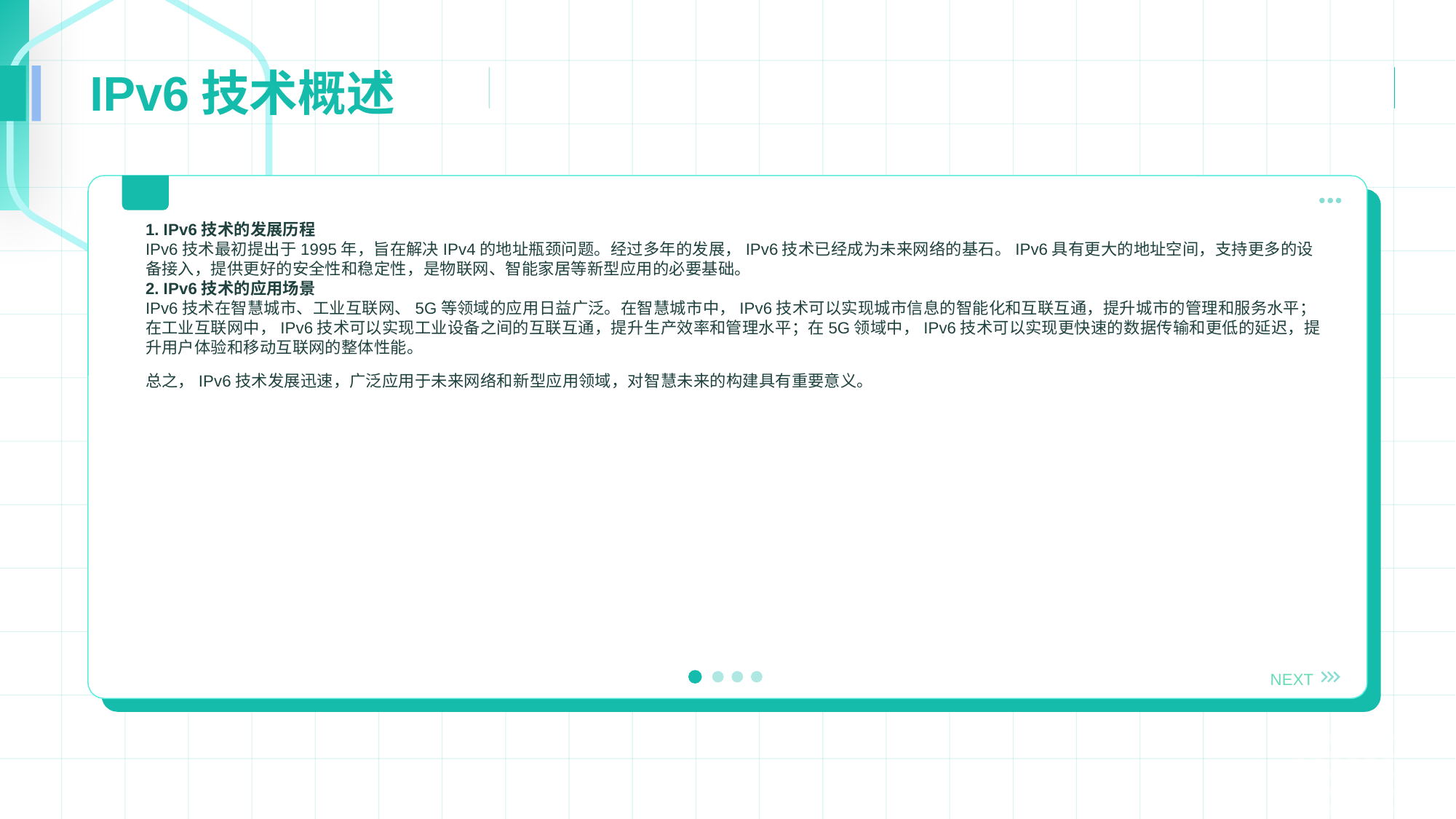

IPv6技术概述

1. IPv6技术的发展历程
IPv6技术最初提出于1995年，旨在解决IPv4的地址瓶颈问题。经过多年的发展，IPv6技术已经成为未来网络的基石。IPv6具有更大的地址空间，支持更多的设备接入，提供更好的安全性和稳定性，是物联网、智能家居等新型应用的必要基础。
2. IPv6技术的应用场景
IPv6技术在智慧城市、工业互联网、5G等领域的应用日益广泛。在智慧城市中，IPv6技术可以实现城市信息的智能化和互联互通，提升城市的管理和服务水平；在工业互联网中，IPv6技术可以实现工业设备之间的互联互通，提升生产效率和管理水平；在5G领域中，IPv6技术可以实现更快速的数据传输和更低的延迟，提升用户体验和移动互联网的整体性能。
总之，IPv6技术发展迅速，广泛应用于未来网络和新型应用领域，对智慧未来的构建具有重要意义。
NEXT